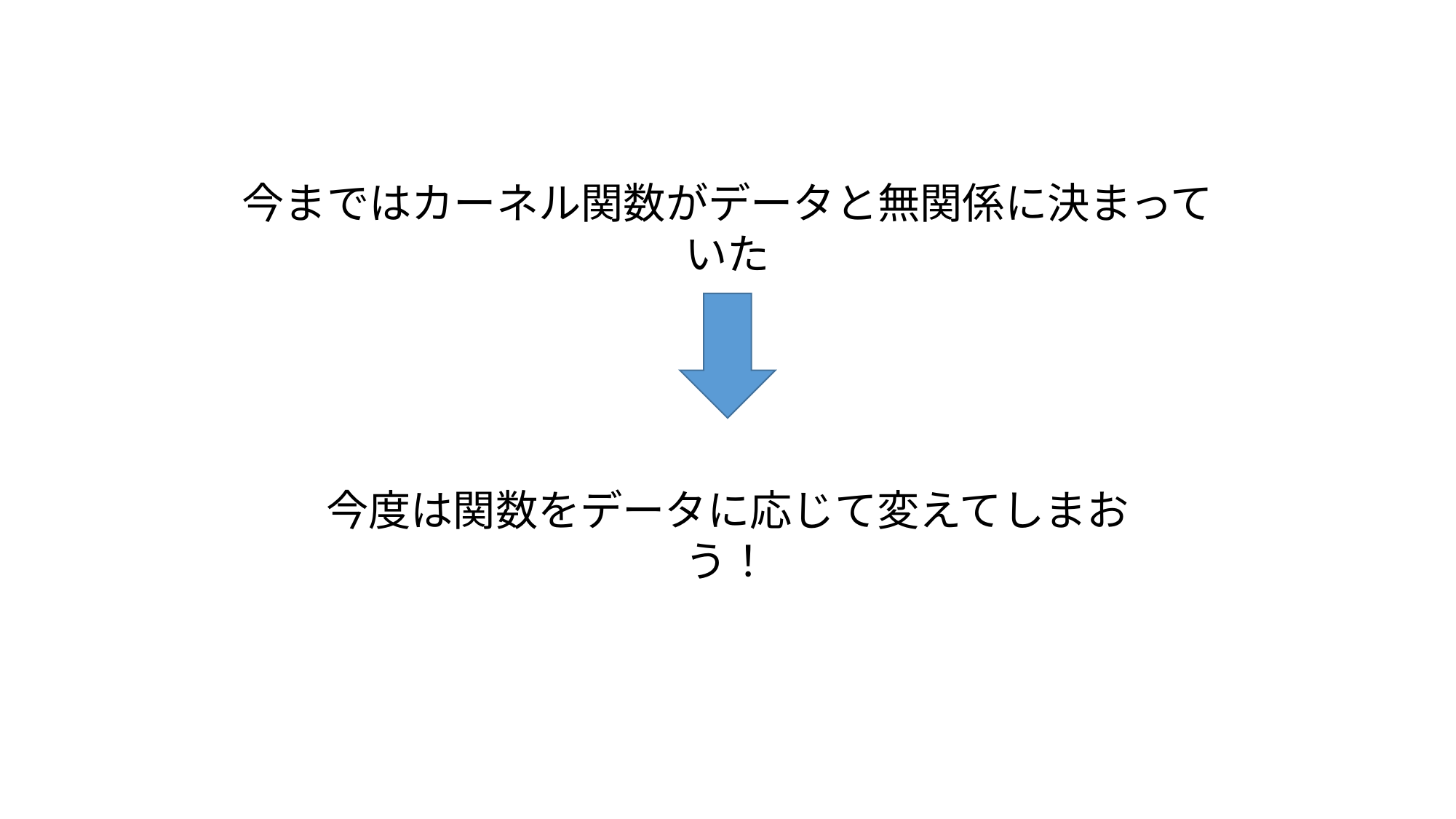

今まではカーネル関数がデータと無関係に決まっていた

今度は関数をデータに応じて変えてしまおう！